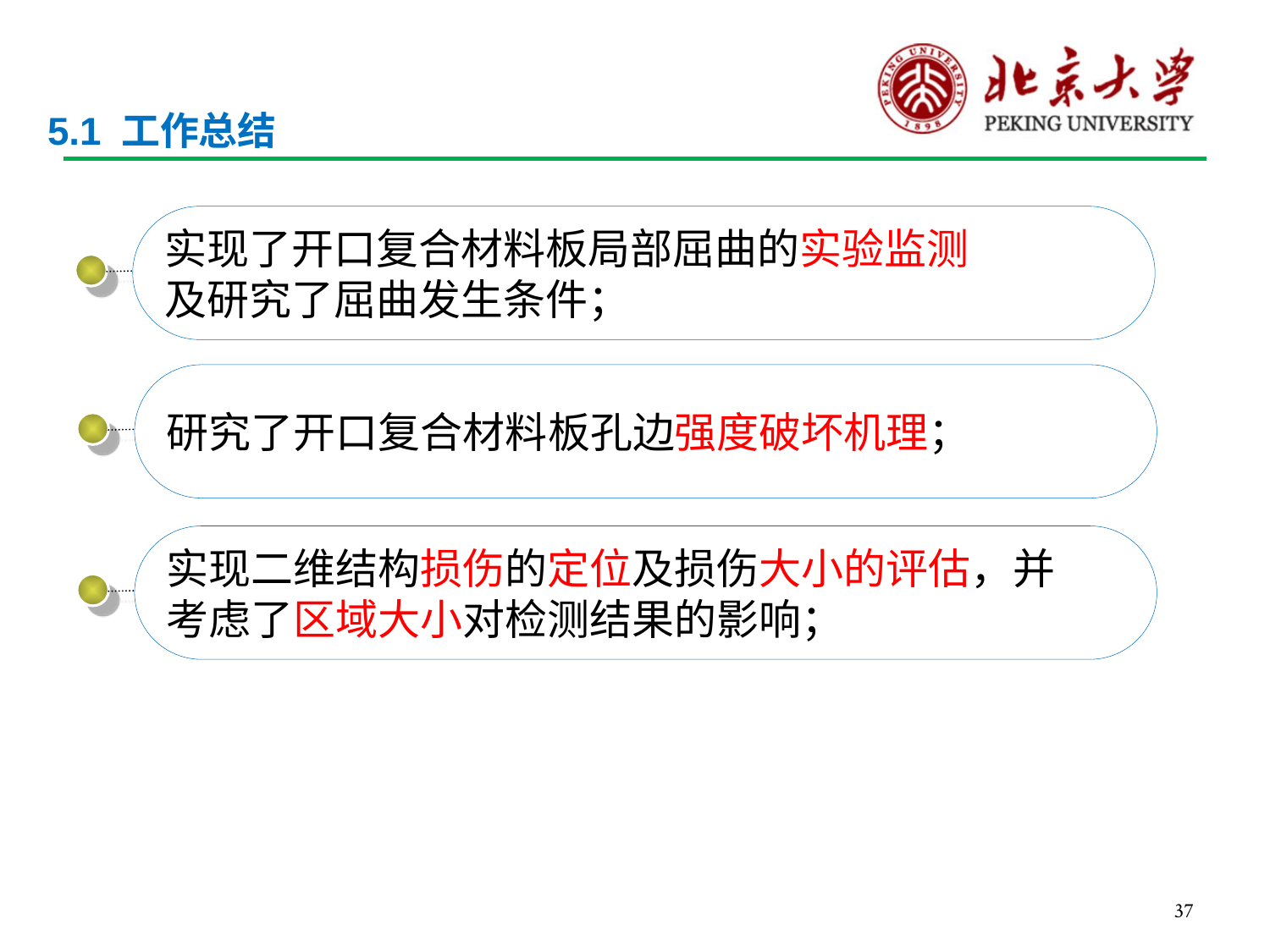

5.1 工作总结
实现了开口复合材料板局部屈曲的实验监测
及研究了屈曲发生条件；

研究了开口复合材料板孔边强度破坏机理；

实现二维结构损伤的定位及损伤大小的评估，并
考虑了区域大小对检测结果的影响；

37